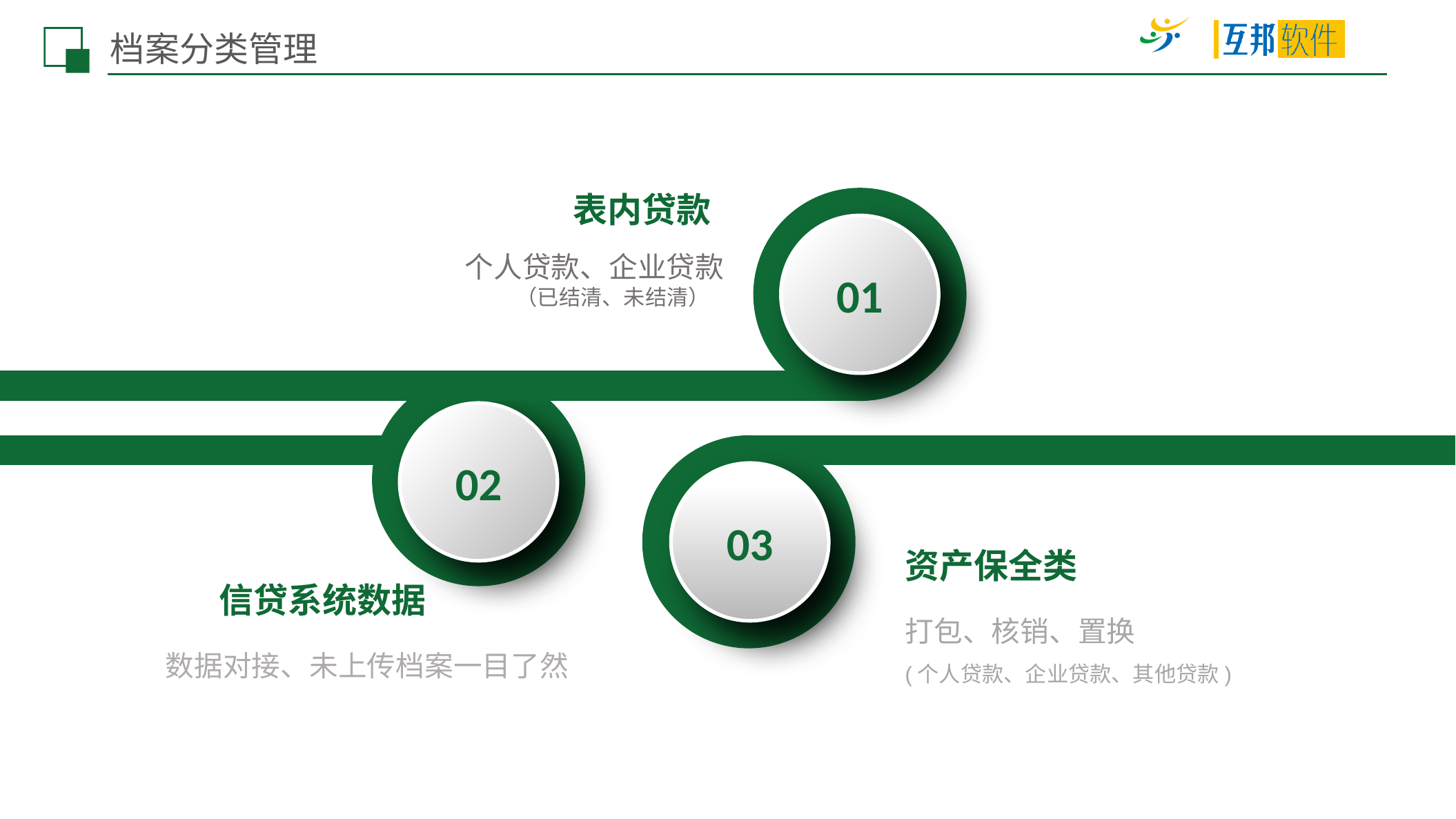

档案分类管理
表内贷款

01
个人贷款、企业贷款
（已结清、未结清）

02

03
资产保全类
信贷系统数据
打包、核销、置换
(个人贷款、企业贷款、其他贷款)
数据对接、未上传档案一目了然